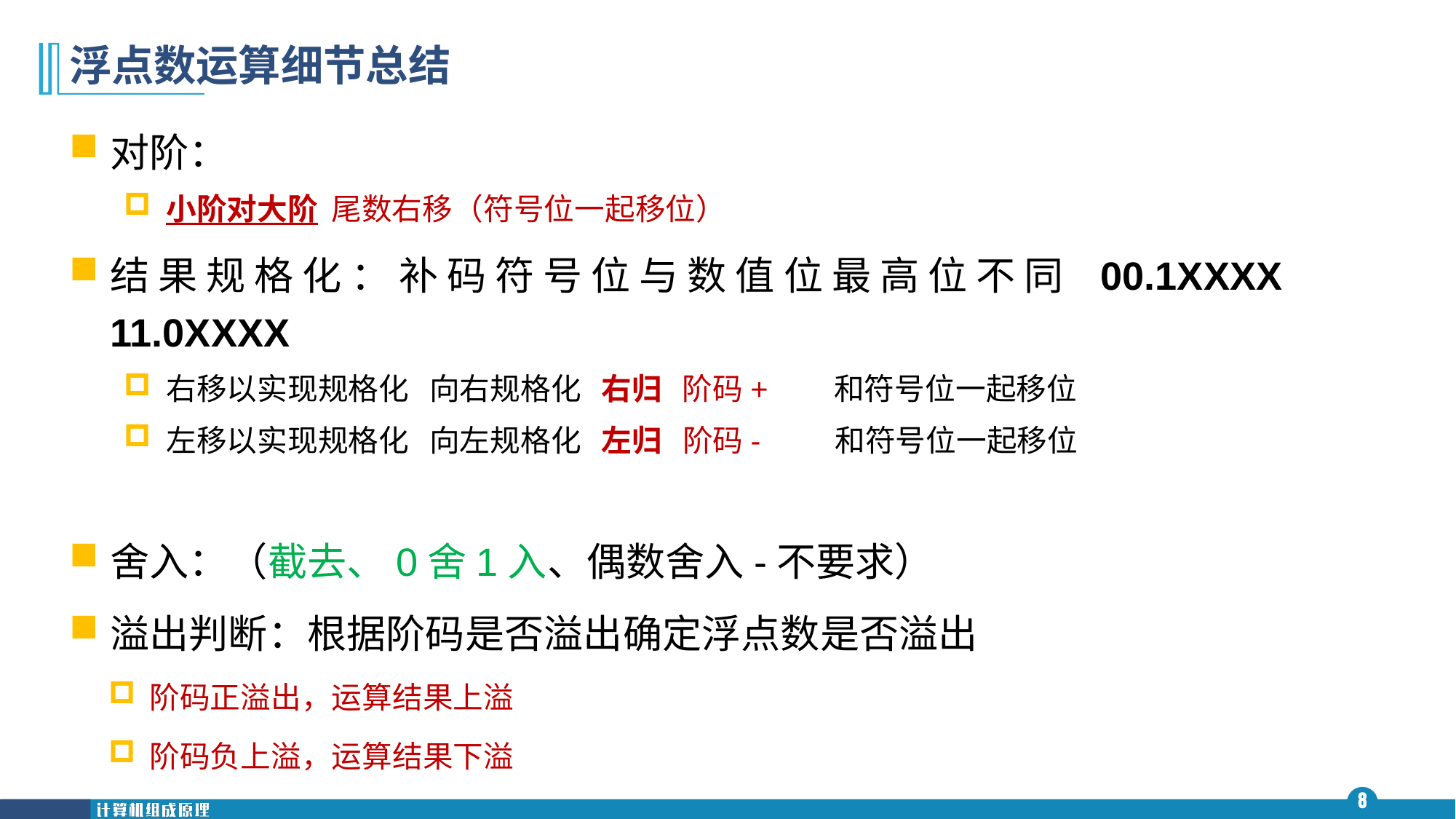

# 浮点数运算细节总结
对阶：
小阶对大阶  尾数右移（符号位一起移位）
结果规格化：补码符号位与数值位最高位不同 00.1XXXX  11.0XXXX
右移以实现规格化   向右规格化   右归   阶码+       和符号位一起移位
左移以实现规格化   向左规格化   左归   阶码-        和符号位一起移位

舍入：（截去、0舍1入、偶数舍入-不要求）
溢出判断：根据阶码是否溢出确定浮点数是否溢出
阶码正溢出，运算结果上溢
阶码负上溢，运算结果下溢